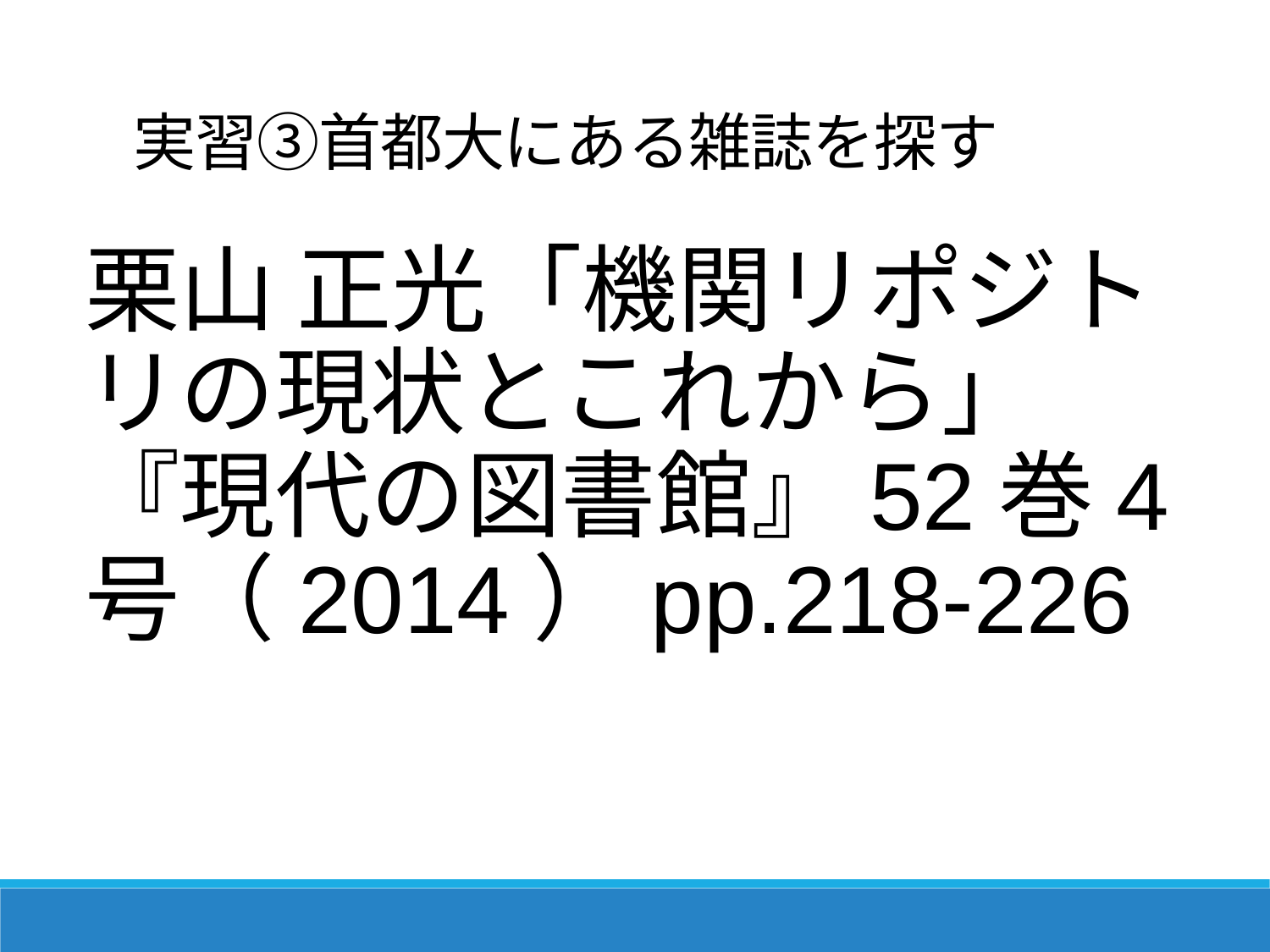

実習③首都大にある雑誌を探す
栗山 正光「機関リポジトリの現状とこれから」『現代の図書館』52巻4号（2014）pp.218-226